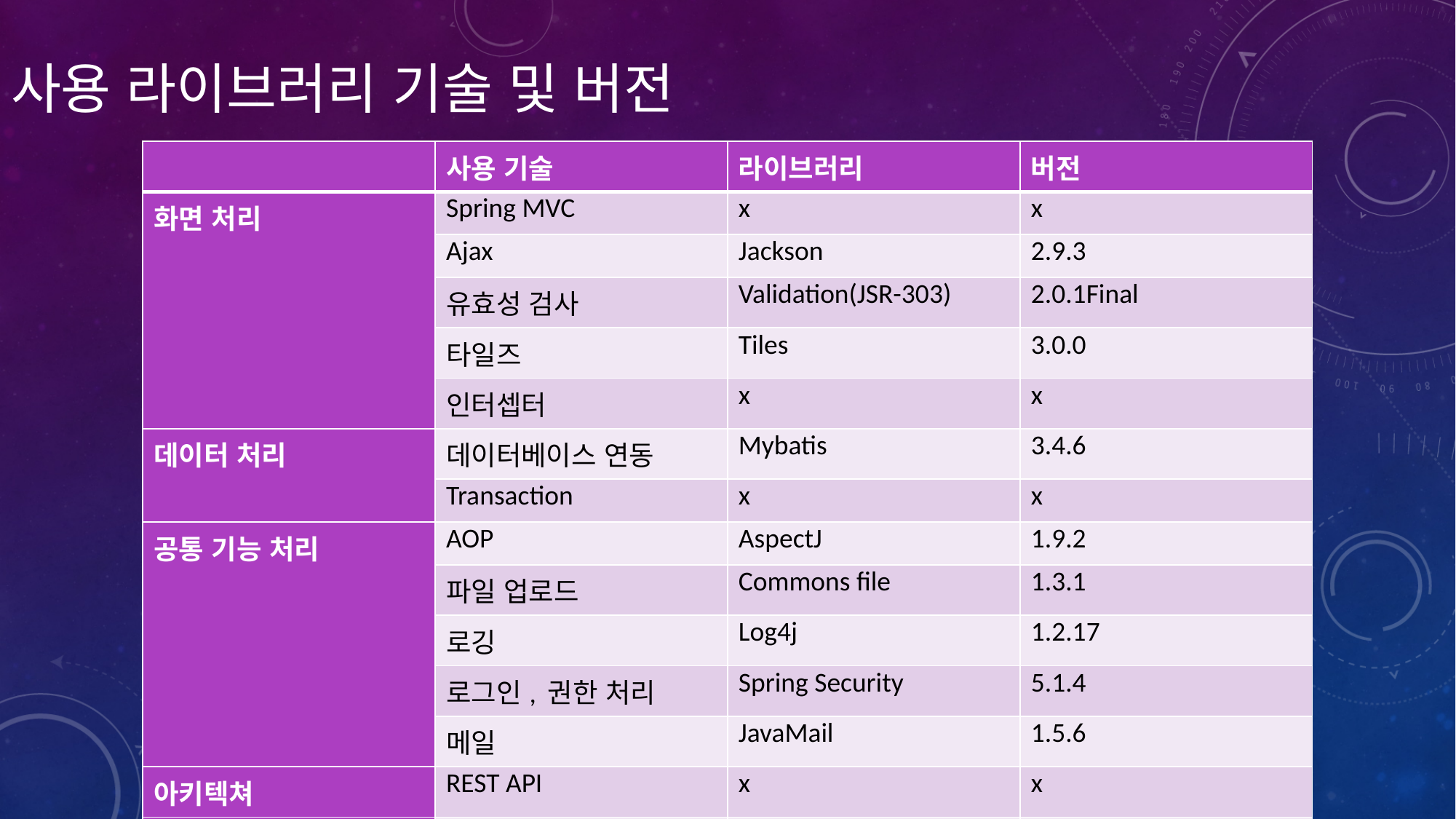

# 사용 라이브러리 기술 및 버전
|  | 사용 기술 | 라이브러리 | 버전 |
| --- | --- | --- | --- |
| 화면 처리 | Spring MVC | x | x |
|  | Ajax | Jackson | 2.9.3 |
|  | 유효성 검사 | Validation(JSR-303) | 2.0.1Final |
|  | 타일즈 | Tiles | 3.0.0 |
|  | 인터셉터 | x | x |
| 데이터 처리 | 데이터베이스 연동 | Mybatis | 3.4.6 |
|  | Transaction | x | x |
| 공통 기능 처리 | AOP | AspectJ | 1.9.2 |
|  | 파일 업로드 | Commons file | 1.3.1 |
|  | 로깅 | Log4j | 1.2.17 |
|  | 로그인, 권한 처리 | Spring Security | 5.1.4 |
|  | 메일 | JavaMail | 1.5.6 |
| 아키텍쳐 | REST API | x | x |
| 기타 | CkEditor | CKEditor | 4.0.1 |